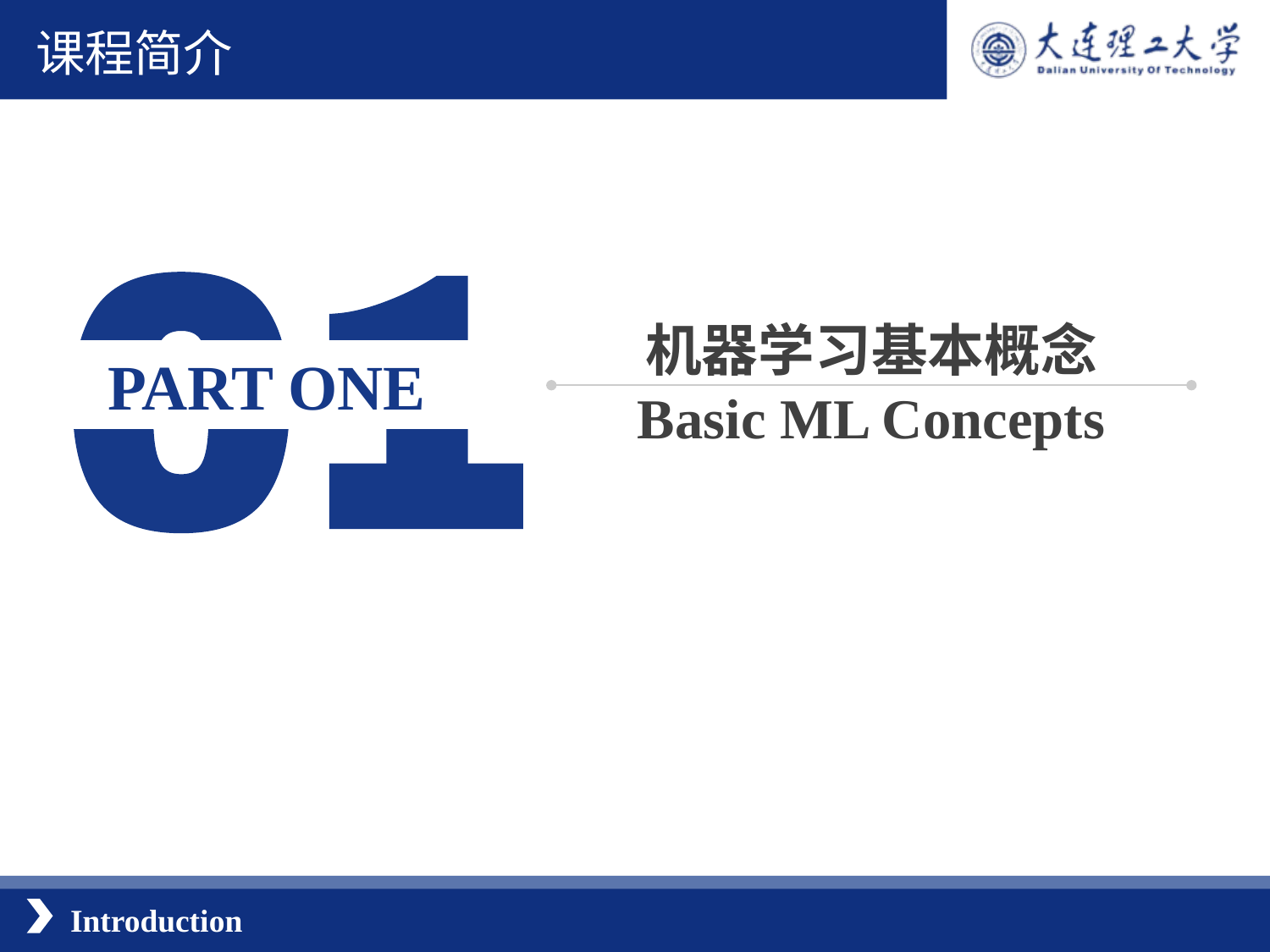

课程简介
01
机器学习基本概念
Basic ML Concepts
      PART ONE
Introduction